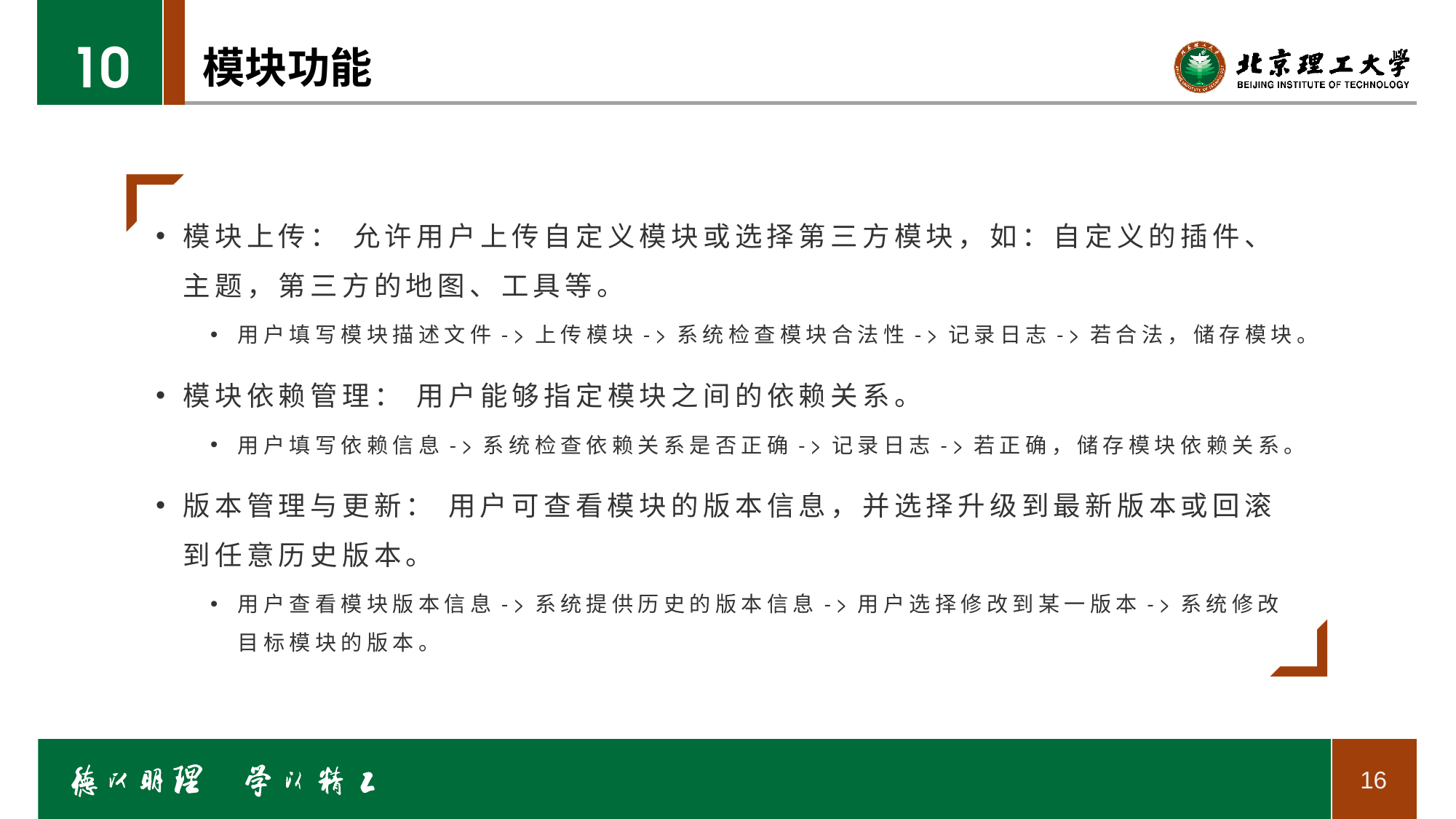

10
# 模块功能

模块上传： 允许用户上传自定义模块或选择第三方模块，如：自定义的插件、主题，第三方的地图、工具等。
用户填写模块描述文件->上传模块->系统检查模块合法性->记录日志->若合法，储存模块。
模块依赖管理： 用户能够指定模块之间的依赖关系。
用户填写依赖信息->系统检查依赖关系是否正确->记录日志->若正确，储存模块依赖关系。
版本管理与更新： 用户可查看模块的版本信息，并选择升级到最新版本或回滚到任意历史版本。
用户查看模块版本信息->系统提供历史的版本信息->用户选择修改到某一版本->系统修改目标模块的版本。